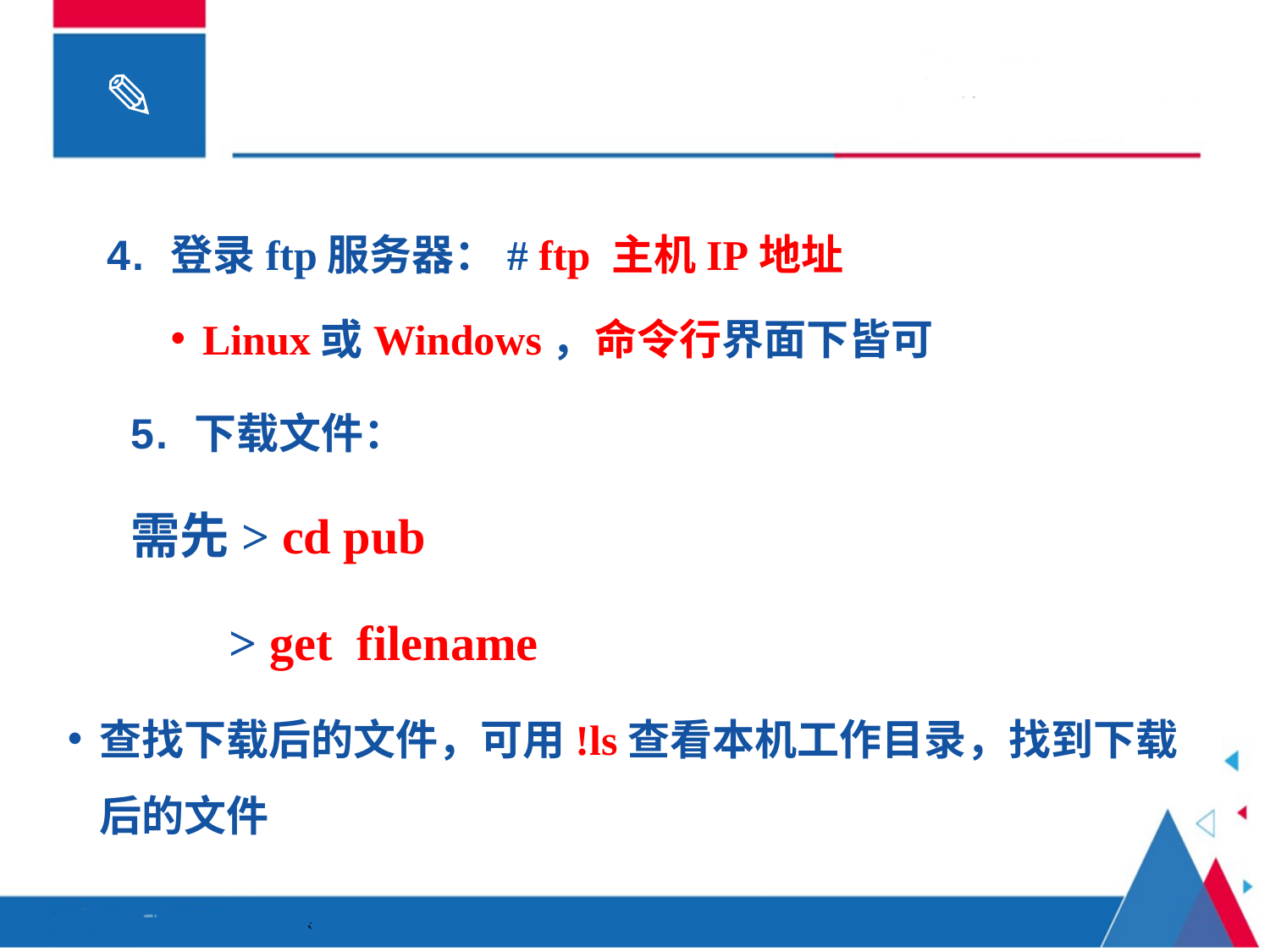

登录ftp服务器：# ftp 主机IP地址
Linux或Windows，命令行界面下皆可
下载文件：
需先> cd pub
        > get  filename
查找下载后的文件，可用!ls查看本机工作目录，找到下载后的文件